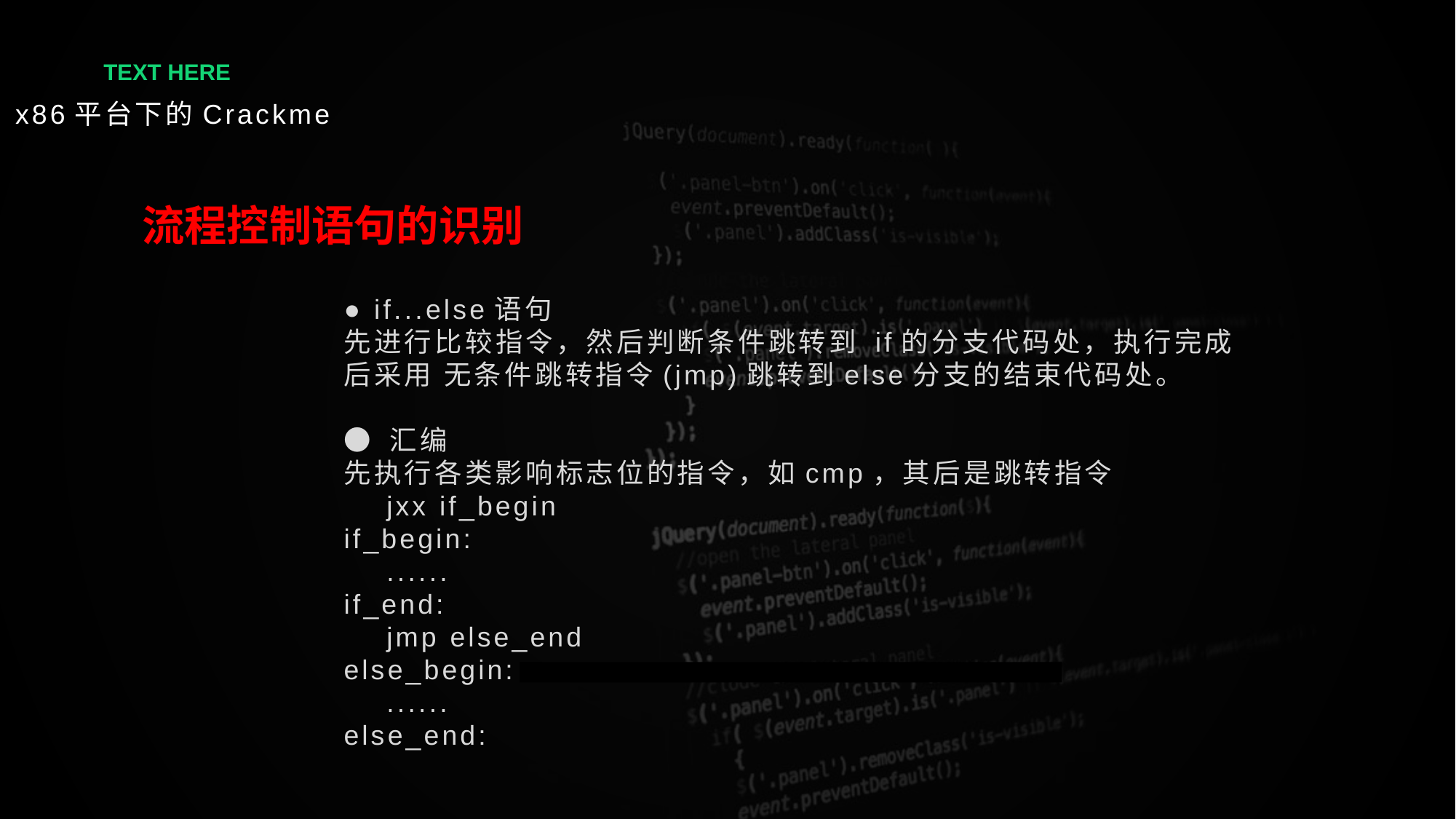

TEXT HERE
x86平台下的Crackme
流程控制语句的识别
● if...else语句
先进行比较指令，然后判断条件跳转到 if的分支代码处，执行完成后采用 无条件跳转指令(jmp)跳转到else分支的结束代码处。

● 汇编
先执行各类影响标志位的指令，如cmp，其后是跳转指令
    jxx if_begin
if_begin:
    ......
if_end:
    jmp else_end
else_begin:
    ......
else_end: